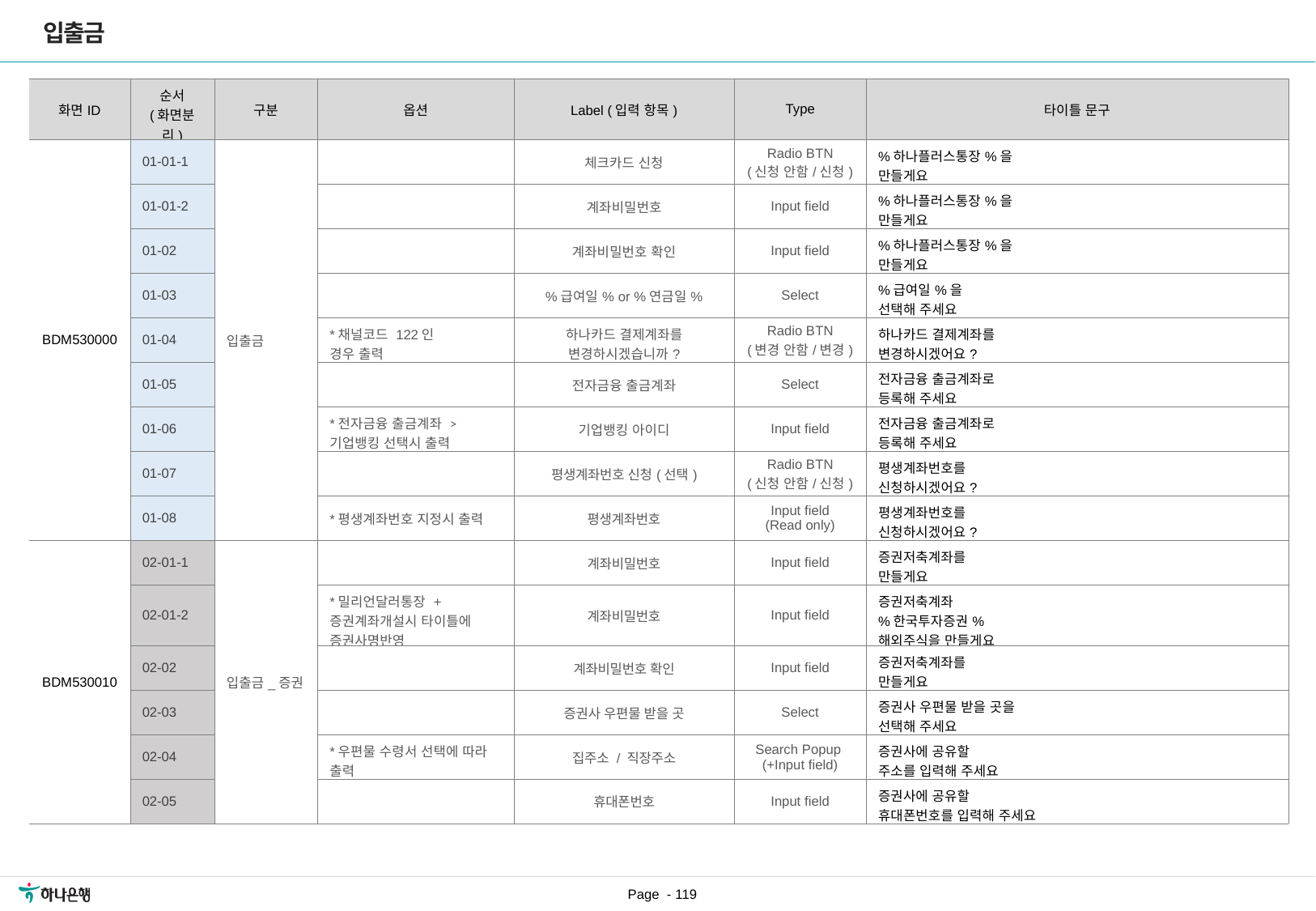

입출금
| 화면ID | 순서 (화면분리) | 구분 | 옵션 | Label (입력 항목) | Type | 타이틀 문구 |
| --- | --- | --- | --- | --- | --- | --- |
| BDM530000 | 01-01-1 | 입출금 |  | 체크카드 신청 | Radio BTN (신청 안함/신청) | %하나플러스통장%을 만들게요 |
|  | 01-01-2 |  |  | 계좌비밀번호 | Input field | %하나플러스통장%을 만들게요 |
|  | 01-02 |  |  | 계좌비밀번호 확인 | Input field | %하나플러스통장%을 만들게요 |
|  | 01-03 |  |  | %급여일% or %연금일% | Select | %급여일%을 선택해 주세요 |
|  | 01-04 |  | \*채널코드 122인 경우 출력 | 하나카드 결제계좌를 변경하시겠습니까? | Radio BTN (변경 안함/변경) | 하나카드 결제계좌를 변경하시겠어요? |
|  | 01-05 |  |  | 전자금융 출금계좌 | Select | 전자금융 출금계좌로 등록해 주세요 |
|  | 01-06 |  | \*전자금융 출금계좌 > 기업뱅킹 선택시 출력 | 기업뱅킹 아이디 | Input field | 전자금융 출금계좌로 등록해 주세요 |
|  | 01-07 |  |  | 평생계좌번호 신청(선택) | Radio BTN (신청 안함/신청) | 평생계좌번호를 신청하시겠어요? |
|  | 01-08 |  | \*평생계좌번호 지정시 출력 | 평생계좌번호 | Input field (Read only) | 평생계좌번호를 신청하시겠어요? |
| BDM530010 | 02-01-1 | 입출금\_증권 |  | 계좌비밀번호 | Input field | 증권저축계좌를 만들게요 |
|  | 02-01-2 |  | \*밀리언달러통장 + 증권계좌개설시 타이틀에 증권사명반영 | 계좌비밀번호 | Input field | 증권저축계좌 %한국투자증권% 해외주식을 만들게요 |
|  | 02-02 |  |  | 계좌비밀번호 확인 | Input field | 증권저축계좌를 만들게요 |
|  | 02-03 |  |  | 증권사 우편물 받을 곳 | Select | 증권사 우편물 받을 곳을 선택해 주세요 |
|  | 02-04 |  | \*우편물 수령서 선택에 따라 출력 | 집주소 / 직장주소 | Search Popup (+Input field) | 증권사에 공유할 주소를 입력해 주세요 |
|  | 02-05 |  |  | 휴대폰번호 | Input field | 증권사에 공유할 휴대폰번호를 입력해 주세요 |